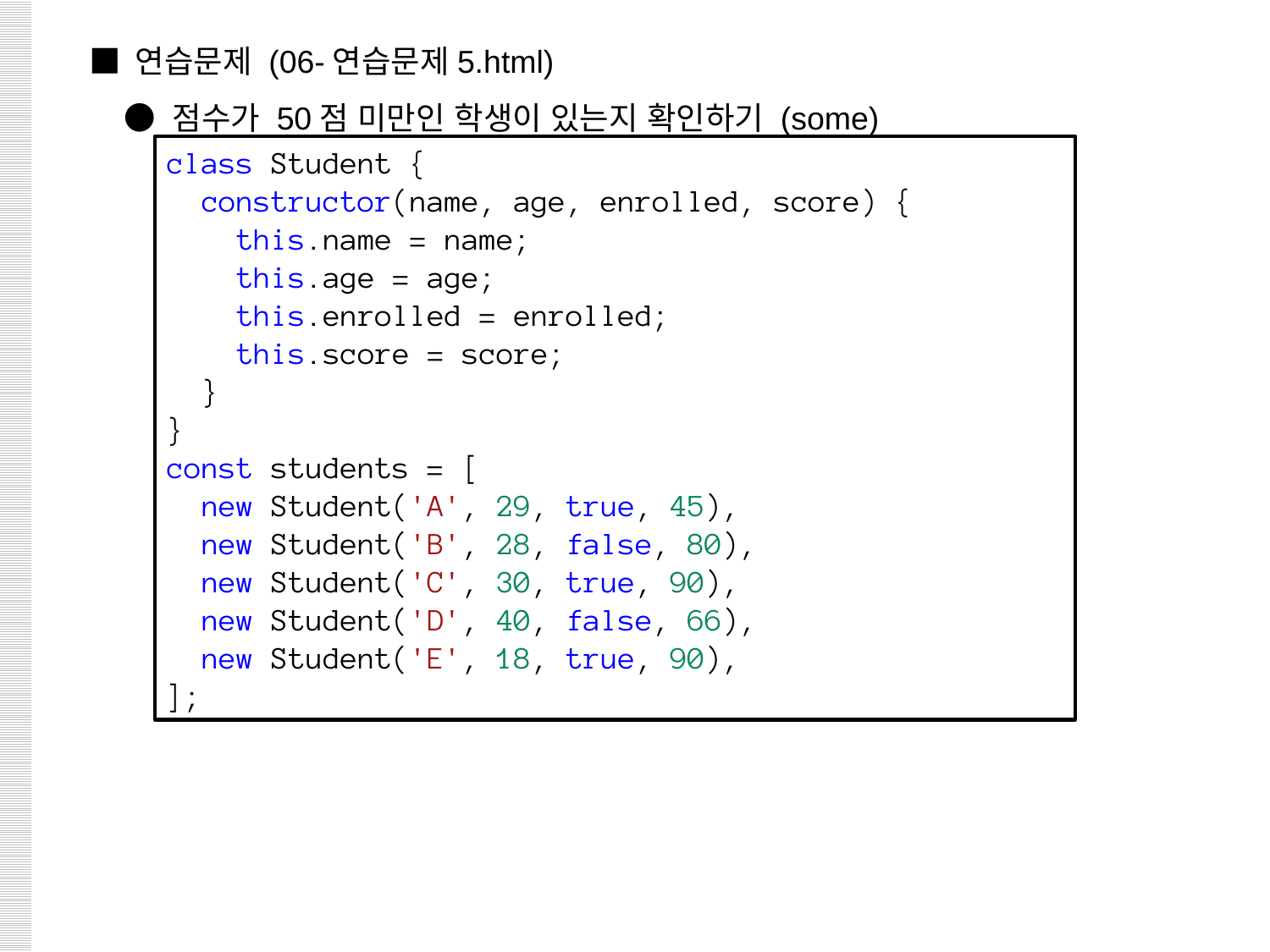

■ 연습문제 (06-연습문제5.html)
    ● 점수가 50점 미만인 학생이 있는지 확인하기 (some)
class Student {
  constructor(name, age, enrolled, score) {
    this.name = name;
    this.age = age;
    this.enrolled = enrolled;
    this.score = score;
  }
}
const students = [
  new Student('A', 29, true, 45),
  new Student('B', 28, false, 80),
  new Student('C', 30, true, 90),
  new Student('D', 40, false, 66),
  new Student('E', 18, true, 90),
];